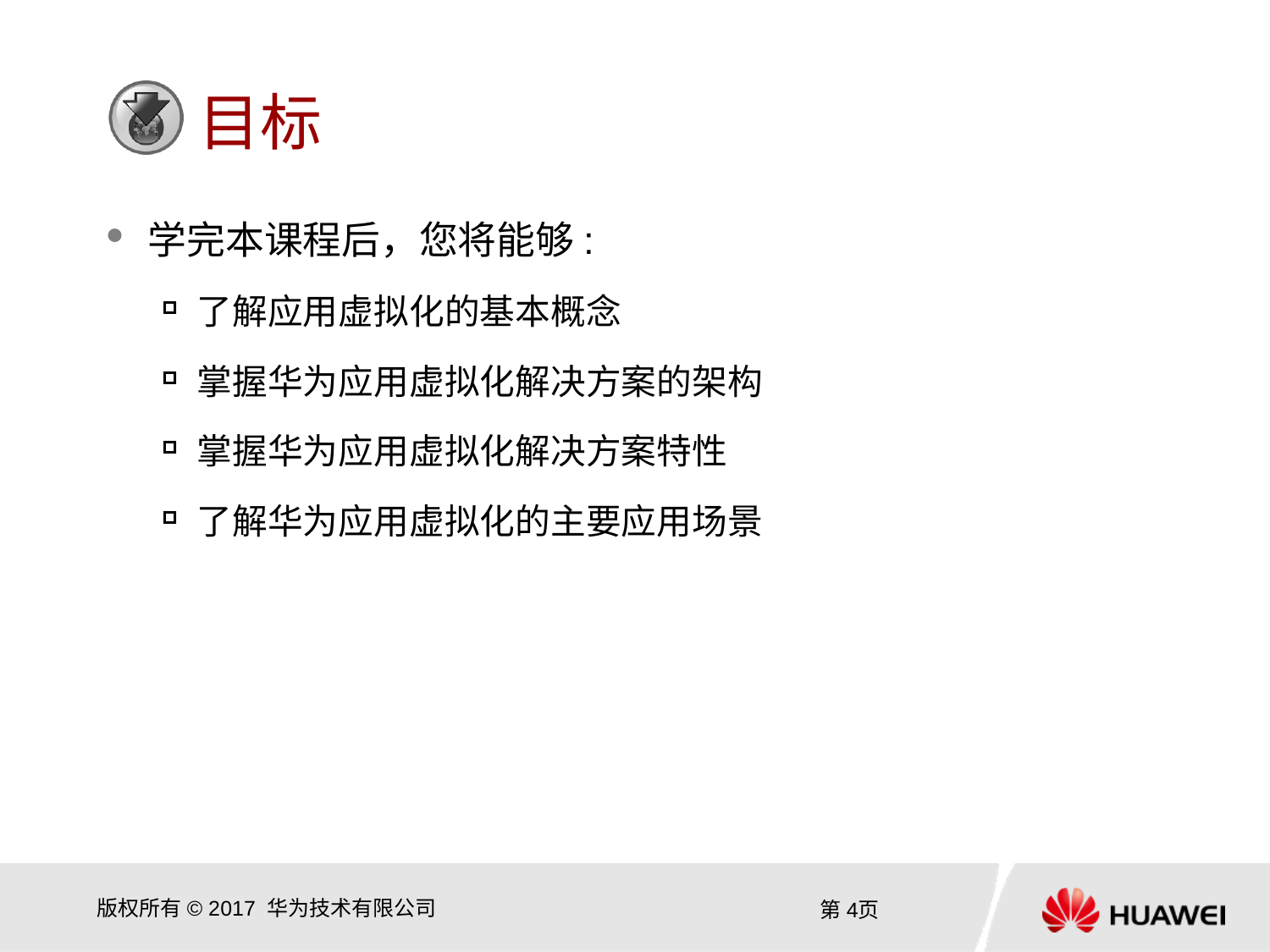

学完本课程后，您将能够:
了解应用虚拟化的基本概念
掌握华为应用虚拟化解决方案的架构
掌握华为应用虚拟化解决方案特性
了解华为应用虚拟化的主要应用场景